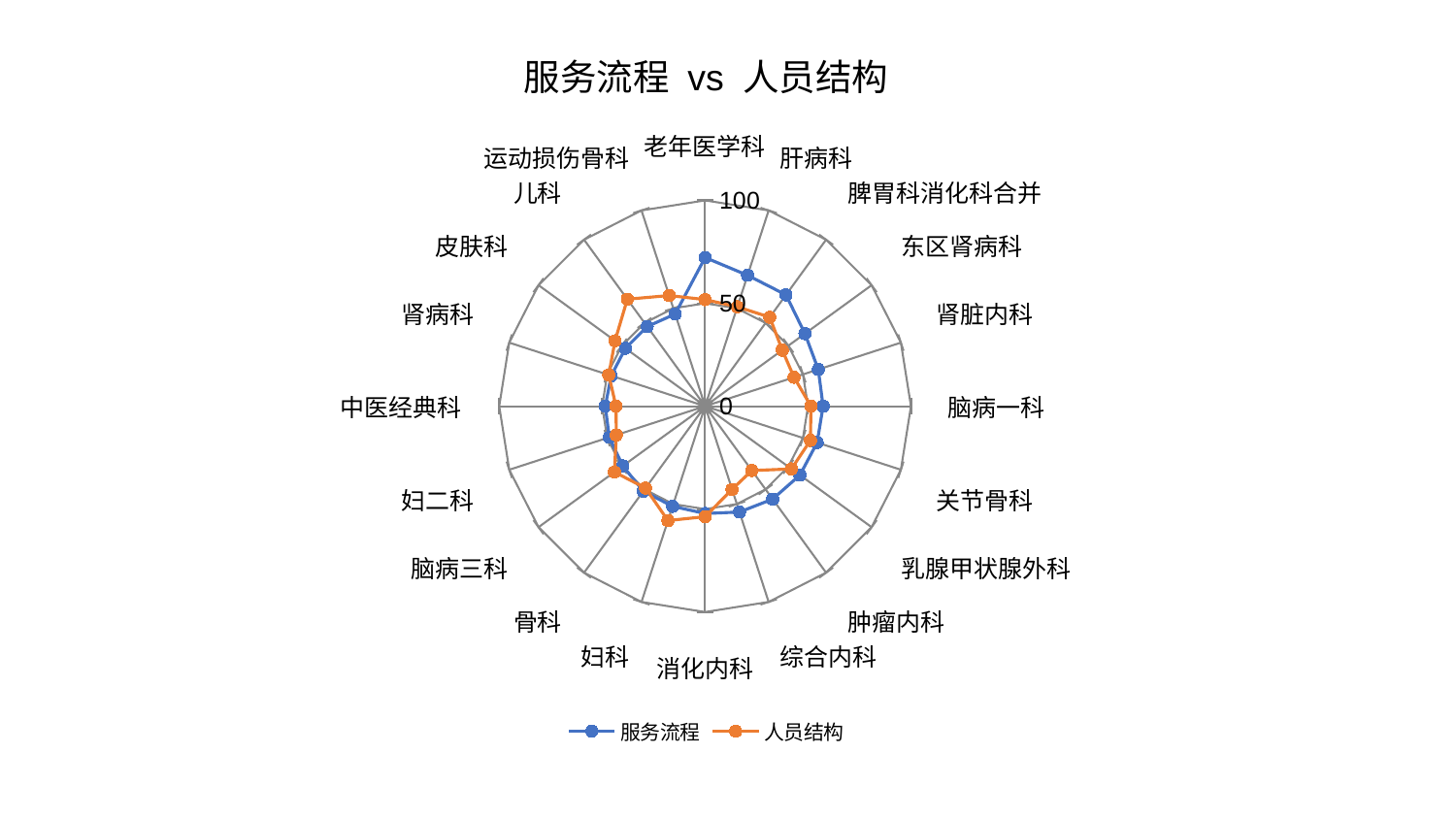

### Chart: 服务流程 vs 人员结构

| Category | 服务流程 | 人员结构 |
|---|---|---|
| 老年医学科 | 72.21803595859559 | 51.794163496728665 |
| 肝病科 | 66.88698760731768 | 50.75849729532714 |
| 脾胃科消化科合并 | 66.8736895068678 | 53.4500643113515 |
| 东区肾病科 | 59.97955418867768 | 46.36986293160194 |
| 肾脏内科 | 57.81962633465638 | 45.444356408933366 |
| 脑病一科 | 57.34936134516204 | 51.43352395230481 |
| 关节骨科 | 57.23880328989457 | 53.81178893275821 |
| 乳腺甲状腺外科 | 56.95399030456696 | 51.89012283394955 |
| 肿瘤内科 | 55.840243165956586 | 38.64736567504631 |
| 综合内科 | 54.07386211269544 | 42.52211461130988 |
| 消化内科 | 52.16678443550683 | 53.688533474259906 |
| 妇科 | 51.148117363608286 | 58.44455005050135 |
| 骨科 | 51.05279774069006 | 49.203360249031284 |
| 脑病三科 | 49.40864584186334 | 54.44665752949831 |
| 妇二科 | 48.937727601505294 | 45.33748558215124 |
| 中医经典科 | 48.47606606555822 | 43.289041208293526 |
| 肾病科 | 47.9337057847014 | 49.202916590295736 |
| 皮肤科 | 47.86247479805829 | 54.0771090299728 |
| 儿科 | 47.83464498143092 | 64.26483771475763 |
| 运动损伤骨科 | 47.09352390949019 | 56.53139564644016 |
124